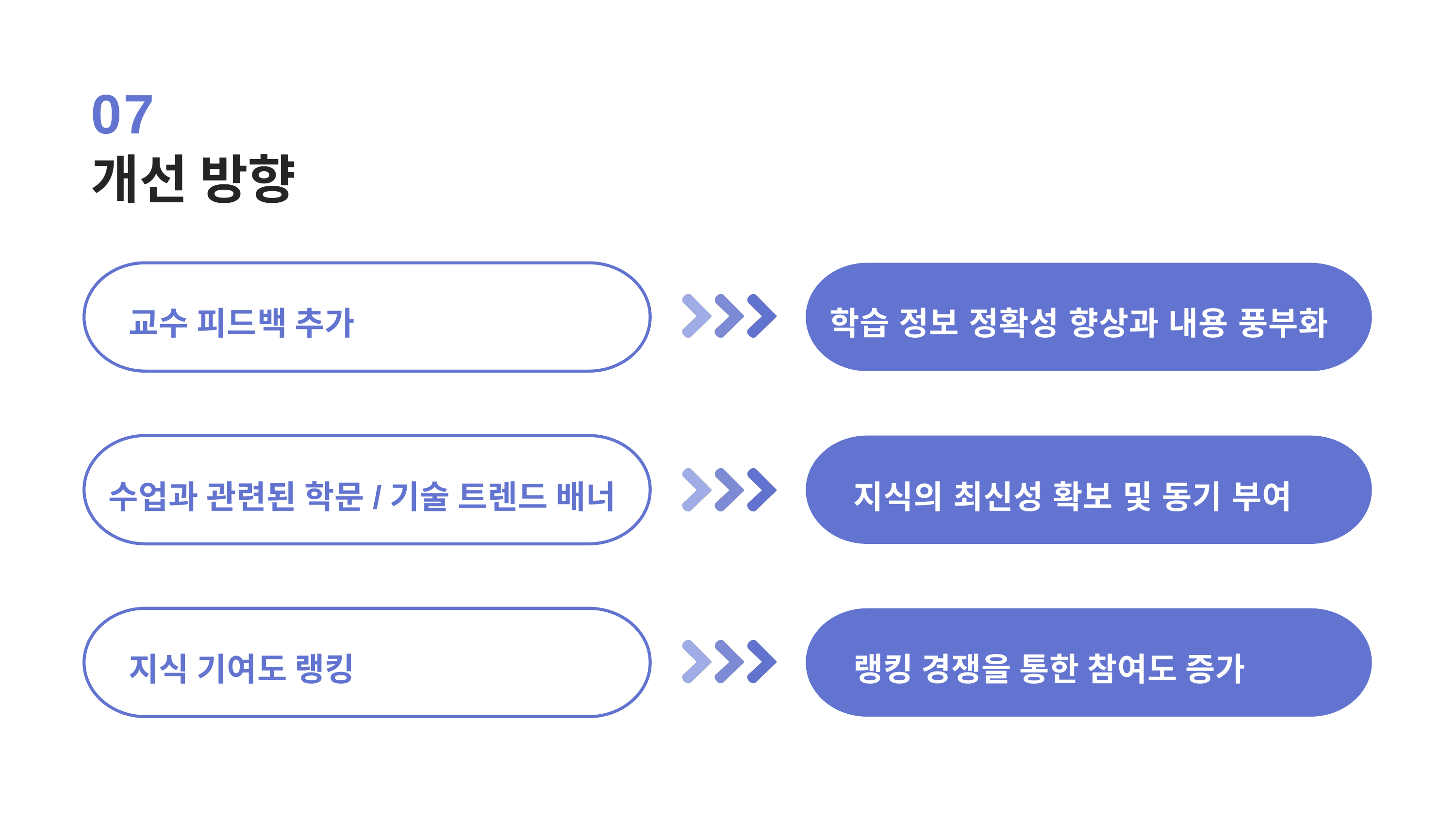

07
개선 방향

교수 피드백 추가
학습 정보 정확성 향상과 내용 풍부화

수업과 관련된 학문/기술 트렌드 배너
지식의 최신성 확보 및 동기 부여

지식 기여도 랭킹
랭킹 경쟁을 통한 참여도 증가